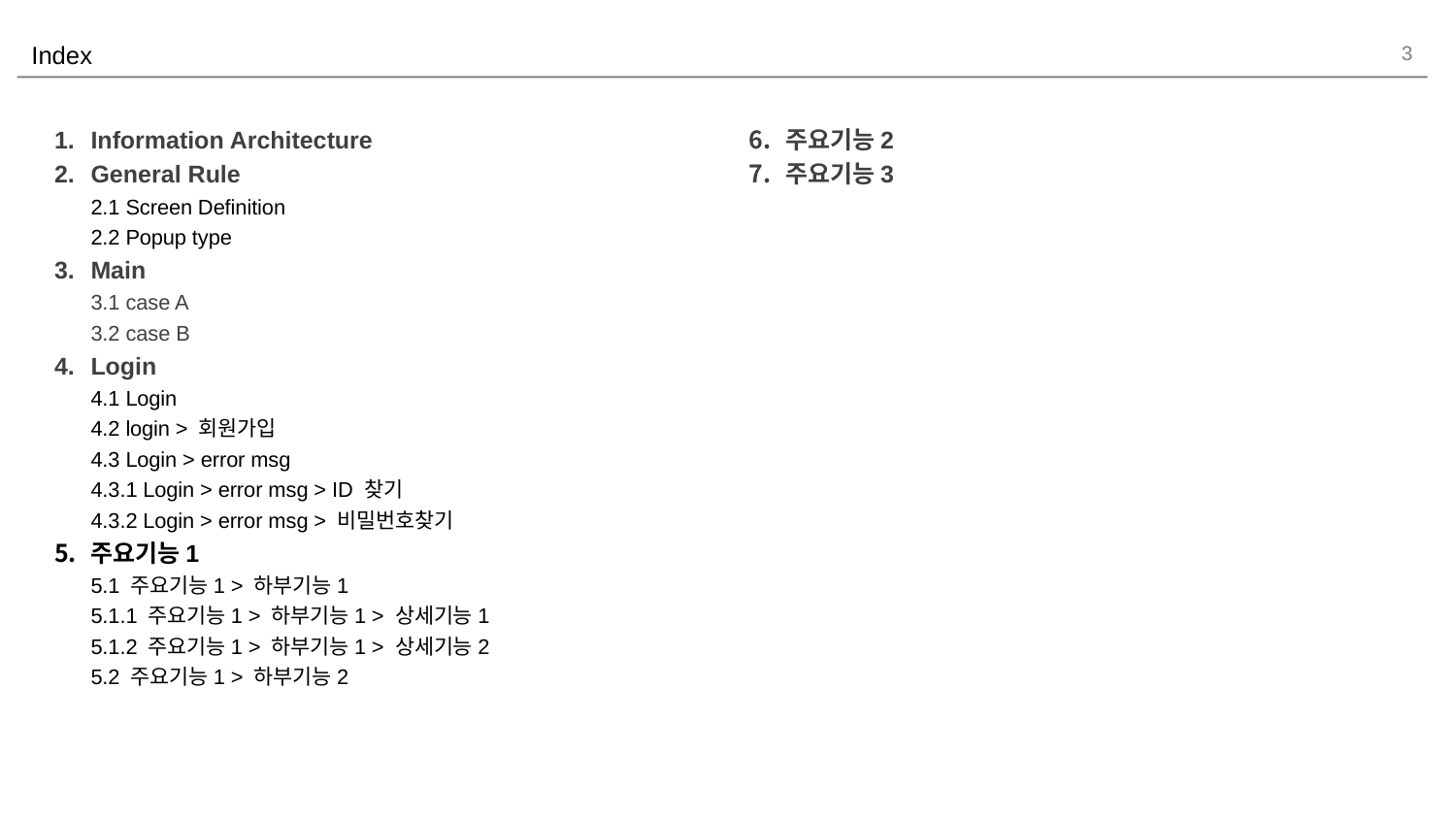

3
# Index
Information Architecture
General Rule
2.1 Screen Definition
2.2 Popup type
Main
3.1 case A
3.2 case B
Login
4.1 Login
4.2 login > 회원가입
4.3 Login > error msg
4.3.1 Login > error msg > ID 찾기
4.3.2 Login > error msg > 비밀번호찾기
주요기능1
5.1 주요기능1 > 하부기능1
5.1.1 주요기능1 > 하부기능1 > 상세기능1
5.1.2 주요기능1 > 하부기능1 > 상세기능2
5.2 주요기능1 > 하부기능2

주요기능2
주요기능3